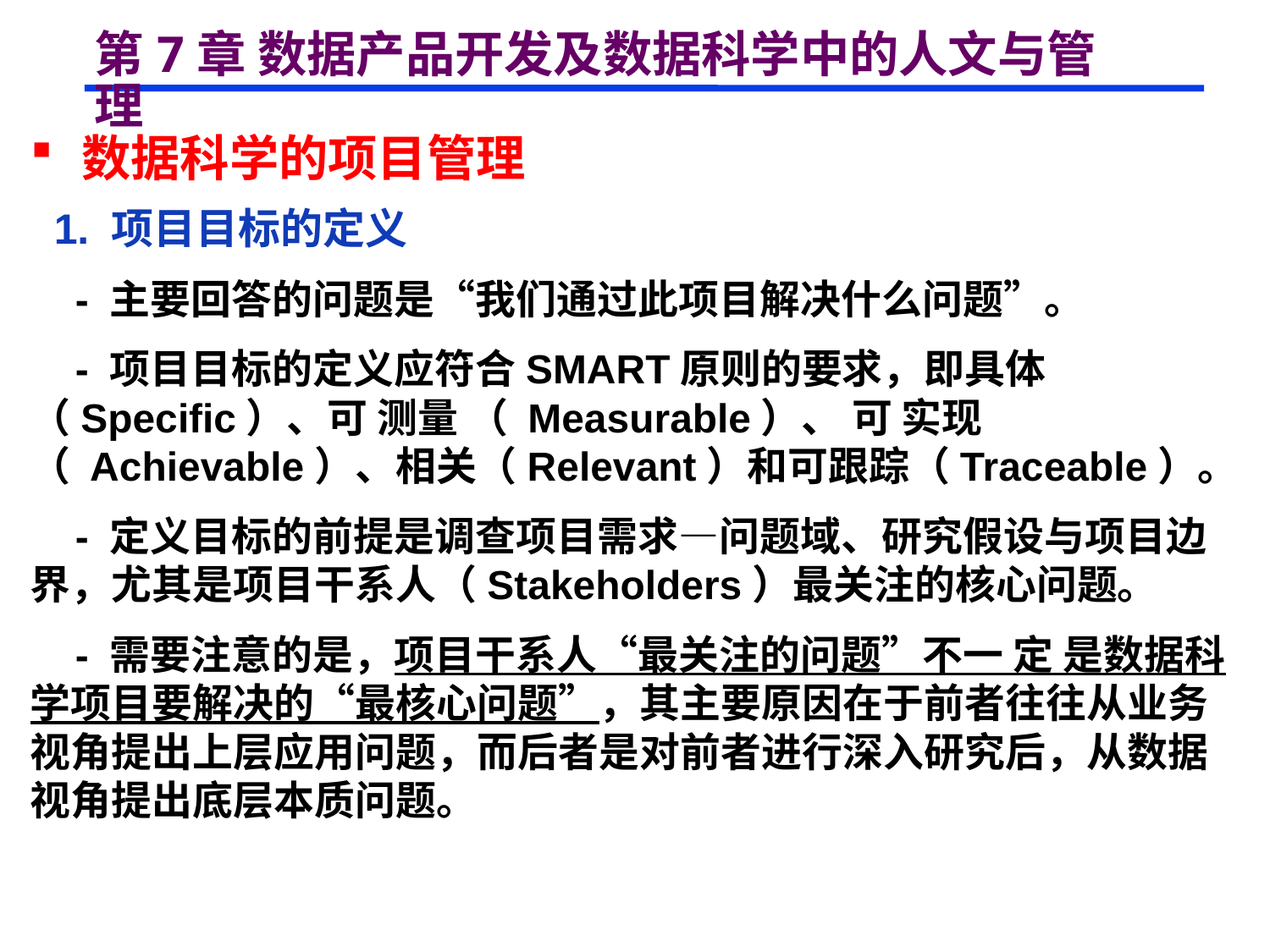

# 第7章 数据产品开发及数据科学中的人文与管理
 数据科学的项目管理
  1. 项目目标的定义
    - 主要回答的问题是“我们通过此项目解决什么问题”。
    - 项目目标的定义应符合SMART原则的要求，即具体（Specific）、可 测量 （ Measurable）、 可 实现 （ Achievable）、相关（Relevant）和可跟踪（Traceable）。
    - 定义目标的前提是调查项目需求—问题域、研究假设与项目边界，尤其是项目干系人（Stakeholders）最关注的核心问题。
    - 需要注意的是，项目干系人“最关注的问题”不一 定 是数据科学项目要解决的“最核心问题”，其主要原因在于前者往往从业务视角提出上层应用问题，而后者是对前者进行深入研究后，从数据视角提出底层本质问题。